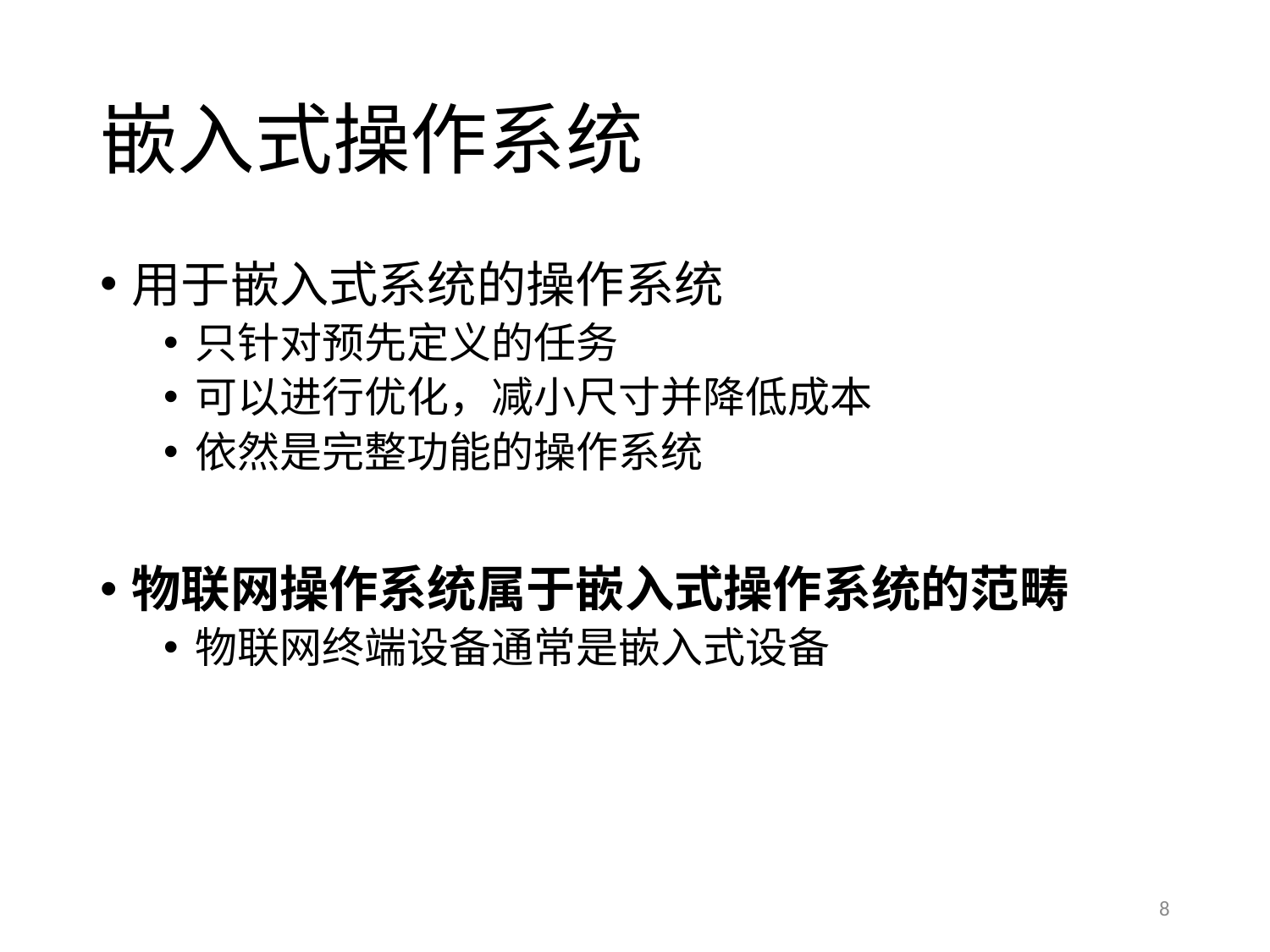

# 嵌入式操作系统
用于嵌入式系统的操作系统
只针对预先定义的任务
可以进行优化，减小尺寸并降低成本
依然是完整功能的操作系统

物联网操作系统属于嵌入式操作系统的范畴
物联网终端设备通常是嵌入式设备
8